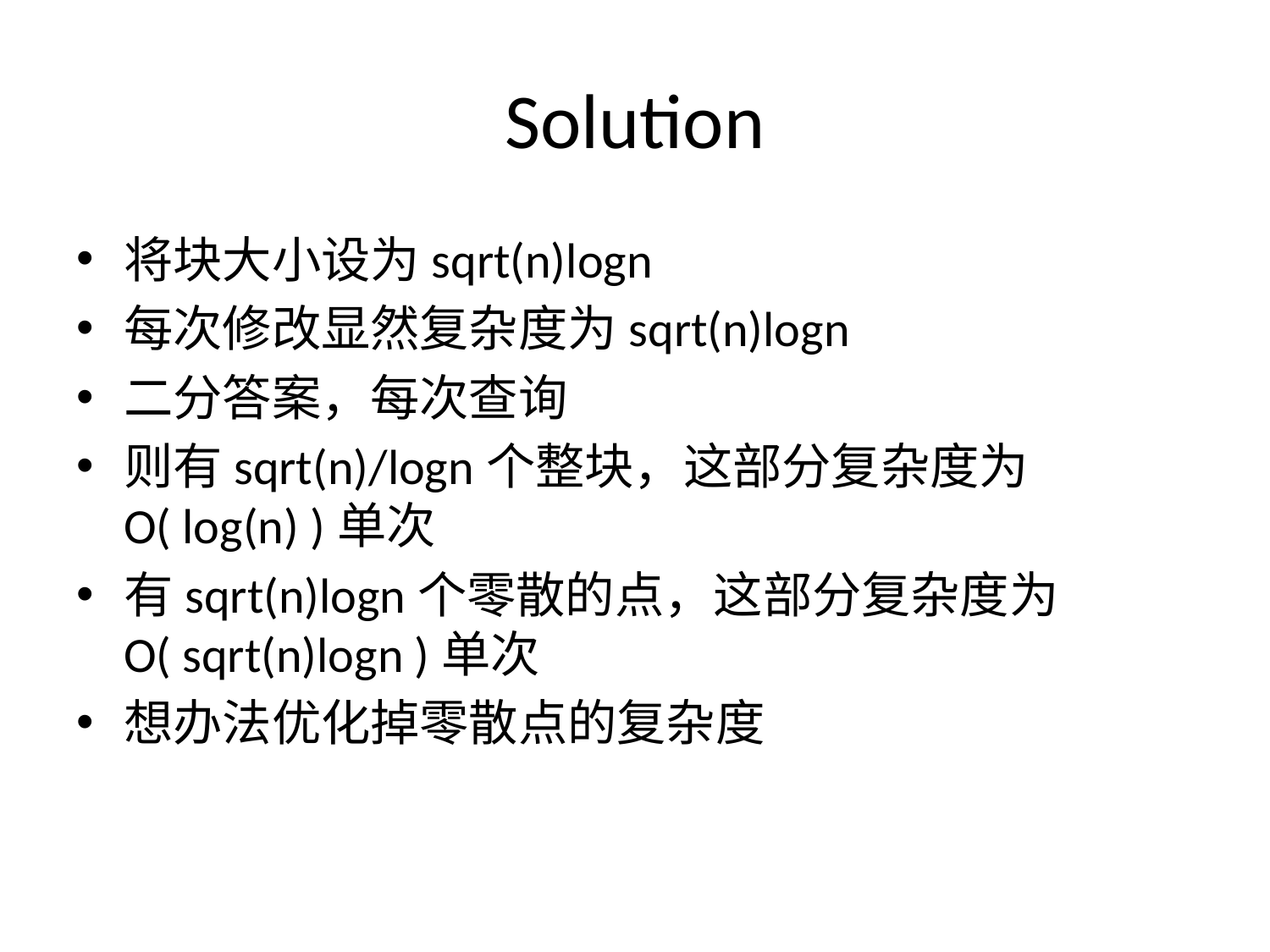

# Solution
将块大小设为sqrt(n)logn
每次修改显然复杂度为sqrt(n)logn
二分答案，每次查询
则有sqrt(n)/logn个整块，这部分复杂度为O( log(n) )单次
有sqrt(n)logn个零散的点，这部分复杂度为O( sqrt(n)logn )单次
想办法优化掉零散点的复杂度